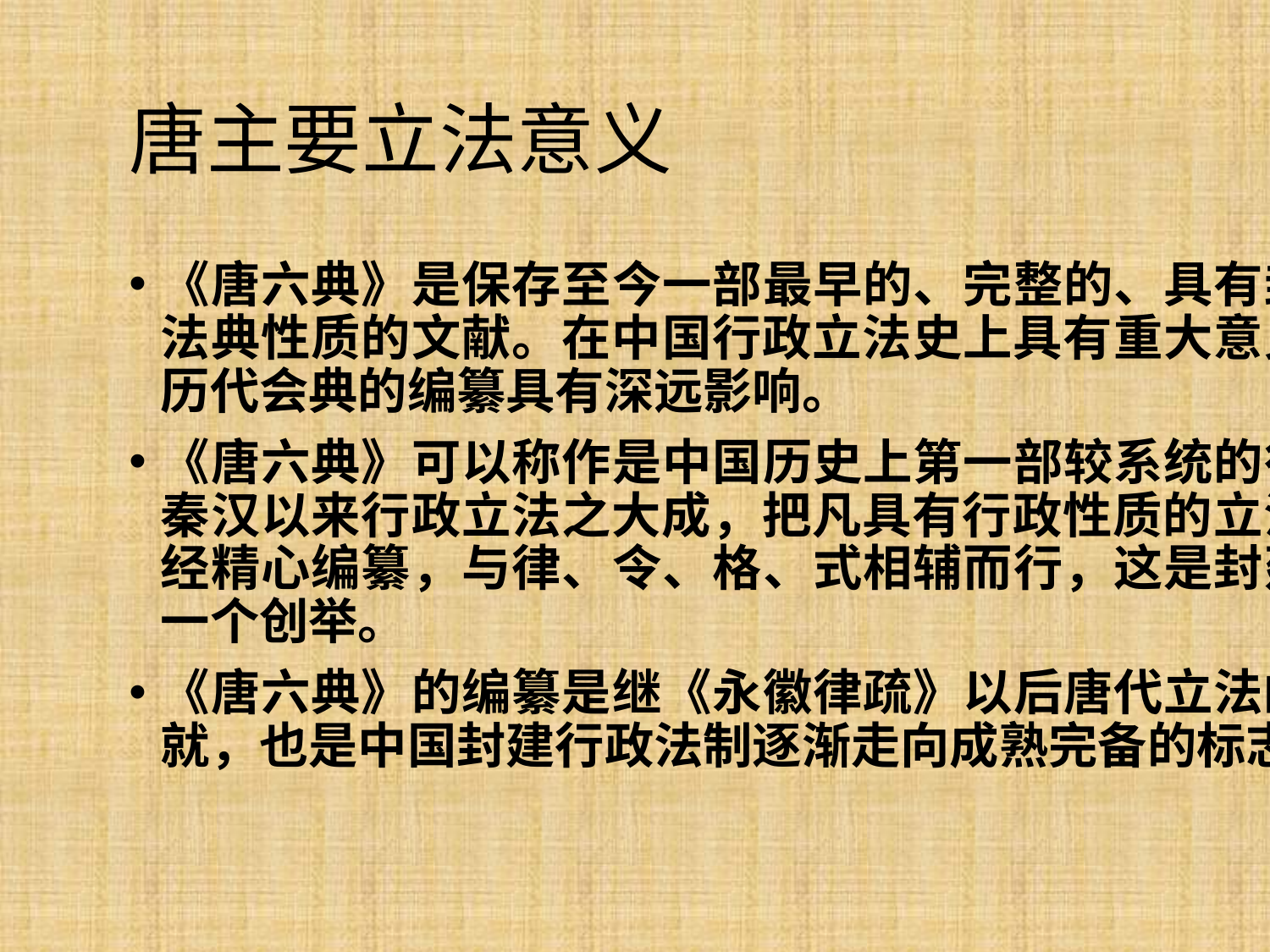

# 唐主要立法意义
《唐六典》是保存至今一部最早的、完整的、具有封建国家行政法典性质的文献。在中国行政立法史上具有重大意义，对唐以后历代会典的编纂具有深远影响。
《唐六典》可以称作是中国历史上第一部较系统的行政法典，集秦汉以来行政立法之大成，把凡具有行政性质的立法汇集在一起，经精心编纂，与律、令、格、式相辅而行，这是封建立法史上的一个创举。
《唐六典》的编纂是继《永徽律疏》以后唐代立法的又一重大成就，也是中国封建行政法制逐渐走向成熟完备的标志之一。